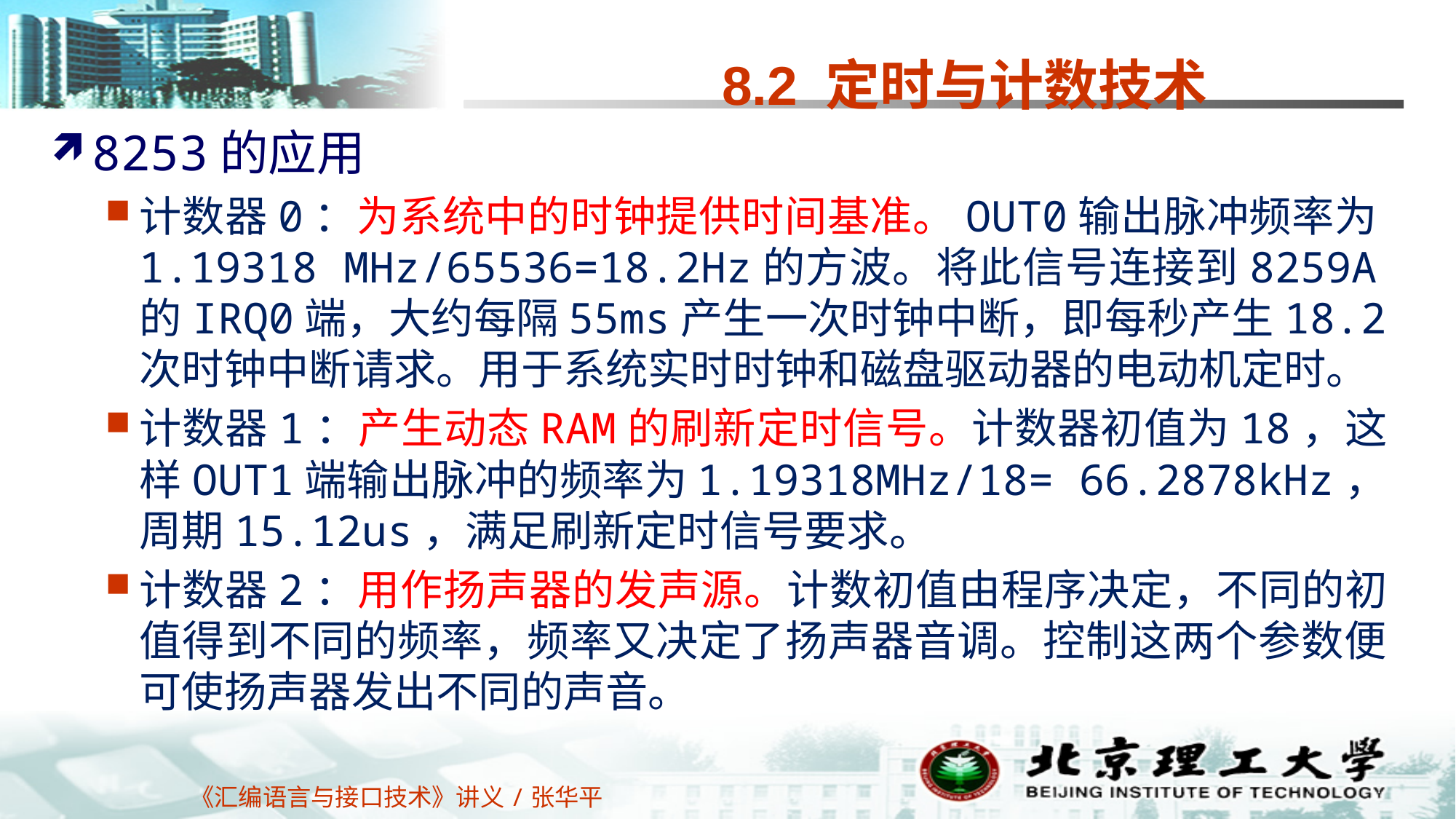

# 8.2 定时与计数技术
8253的应用
计数器0：为系统中的时钟提供时间基准。OUT0输出脉冲频率为1.19318 MHz/65536=18.2Hz的方波。将此信号连接到8259A的IRQ0端，大约每隔55ms产生一次时钟中断，即每秒产生18.2次时钟中断请求。用于系统实时时钟和磁盘驱动器的电动机定时。
计数器1：产生动态RAM的刷新定时信号。计数器初值为18，这样OUT1端输出脉冲的频率为1.19318MHz/18= 66.2878kHz，周期15.12us，满足刷新定时信号要求。
计数器2：用作扬声器的发声源。计数初值由程序决定，不同的初值得到不同的频率，频率又决定了扬声器音调。控制这两个参数便可使扬声器发出不同的声音。